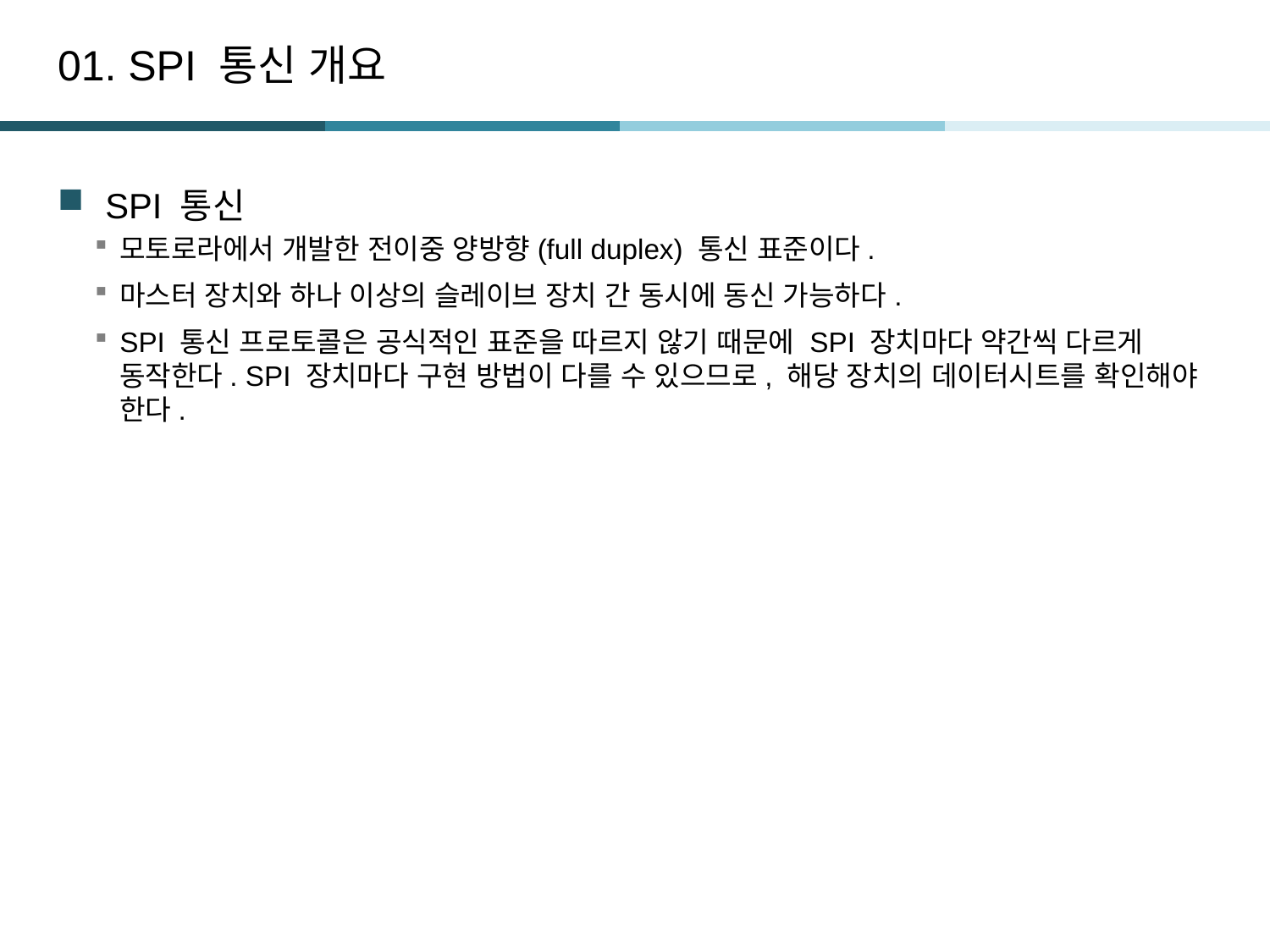

# 01. SPI 통신 개요
SPI 통신
모토로라에서 개발한 전이중 양방향(full duplex) 통신 표준이다.
마스터 장치와 하나 이상의 슬레이브 장치 간 동시에 동신 가능하다.
SPI 통신 프로토콜은 공식적인 표준을 따르지 않기 때문에 SPI 장치마다 약간씩 다르게 동작한다. SPI 장치마다 구현 방법이 다를 수 있으므로, 해당 장치의 데이터시트를 확인해야 한다.